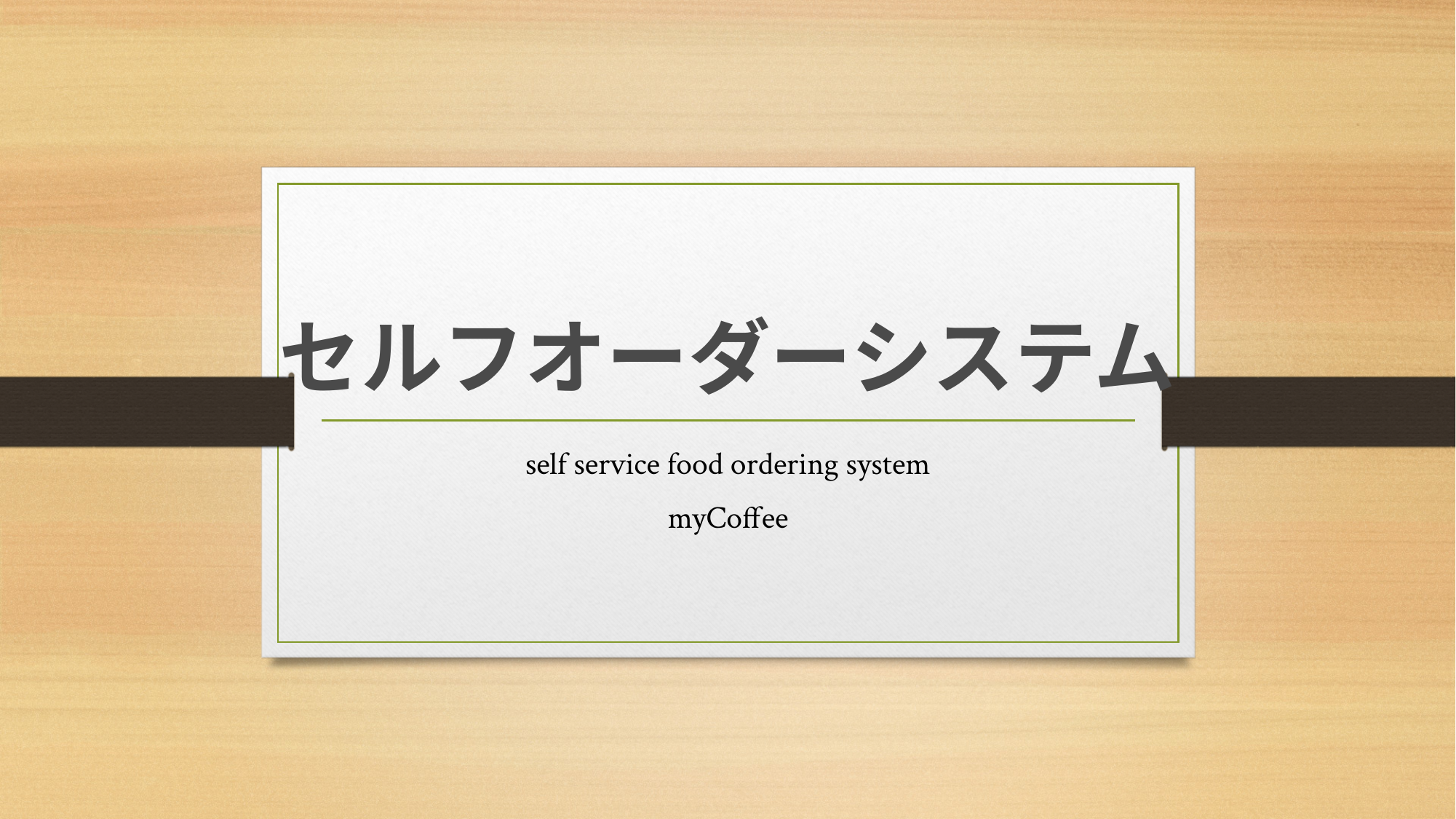

# セルフオーダーシステム
self service food ordering system
myCoffee